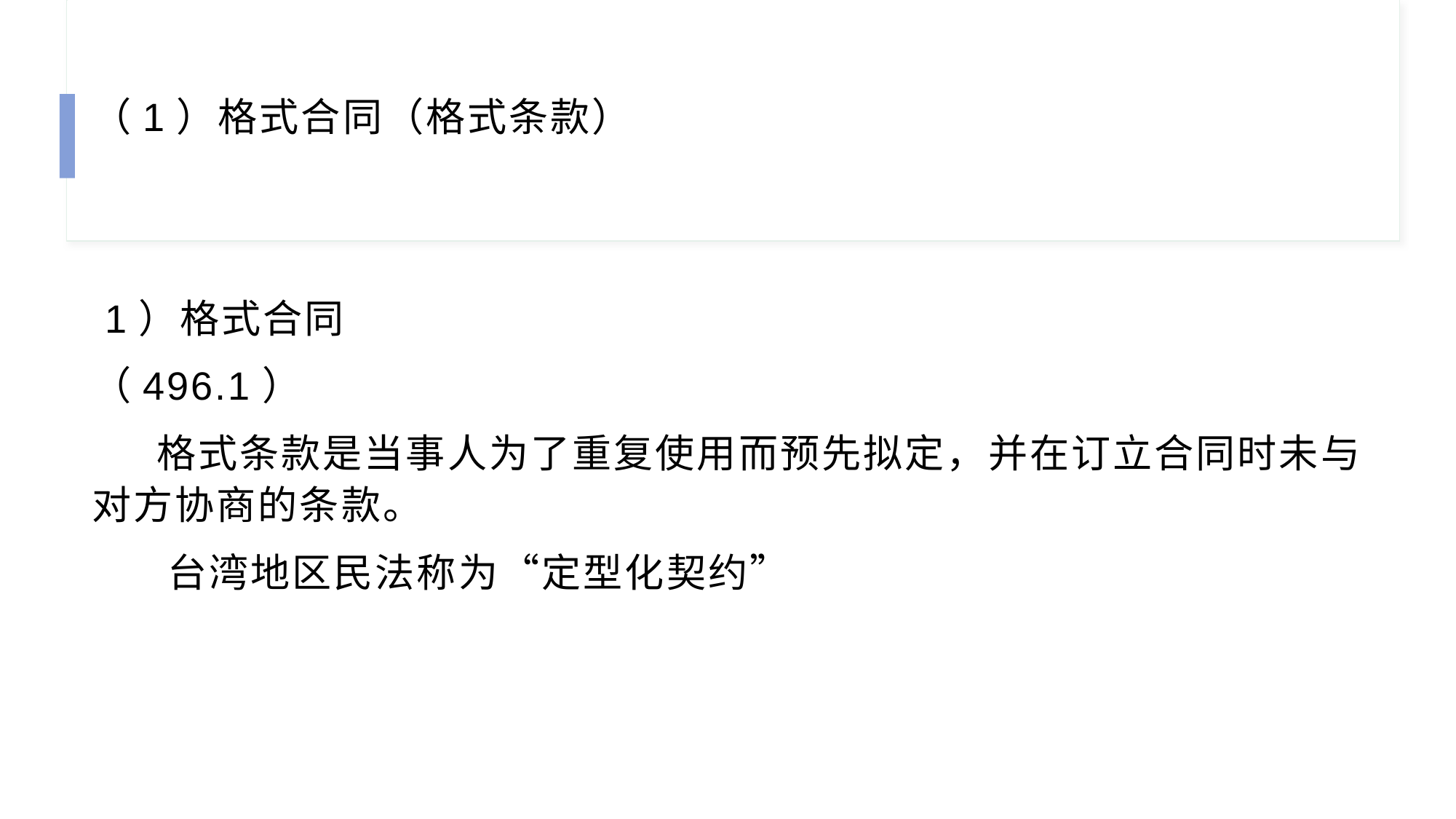

（1）格式合同（格式条款）

 1）格式合同
（496.1）
     格式条款是当事人为了重复使用而预先拟定，并在订立合同时未与对方协商的条款。
      台湾地区民法称为“定型化契约”